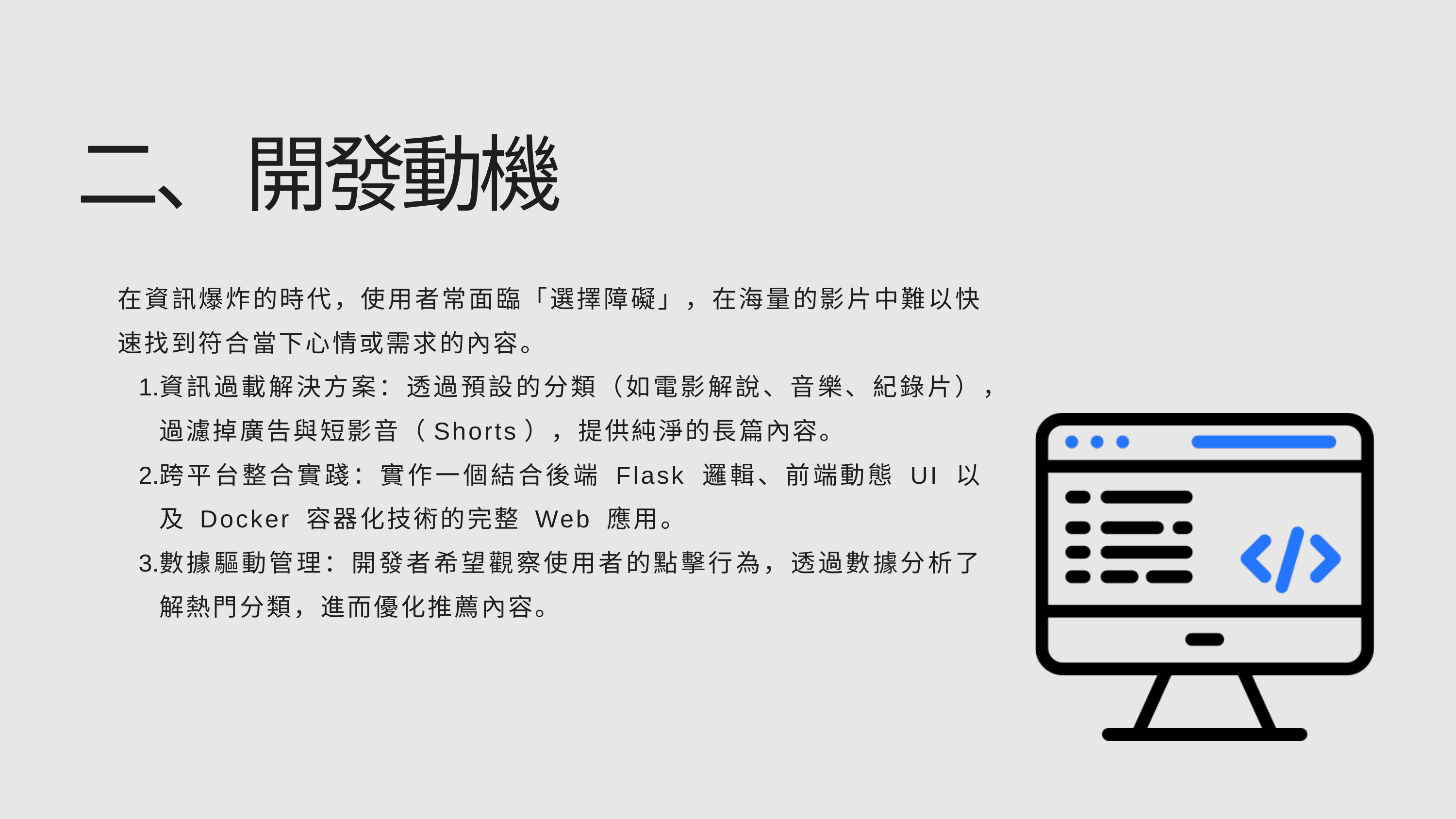

二、 開發動機

在資訊爆炸的時代，使用者常面臨「選擇障礙」，在海量的影片中難以快速找到符合當下心情或需求的內容。
資訊過載解決方案：透過預設的分類（如電影解說、音樂、紀錄片），過濾掉廣告與短影音（Shorts），提供純淨的長篇內容。
跨平台整合實踐：實作一個結合後端 Flask 邏輯、前端動態 UI 以及 Docker 容器化技術的完整 Web 應用。
數據驅動管理：開發者希望觀察使用者的點擊行為，透過數據分析了解熱門分類，進而優化推薦內容。